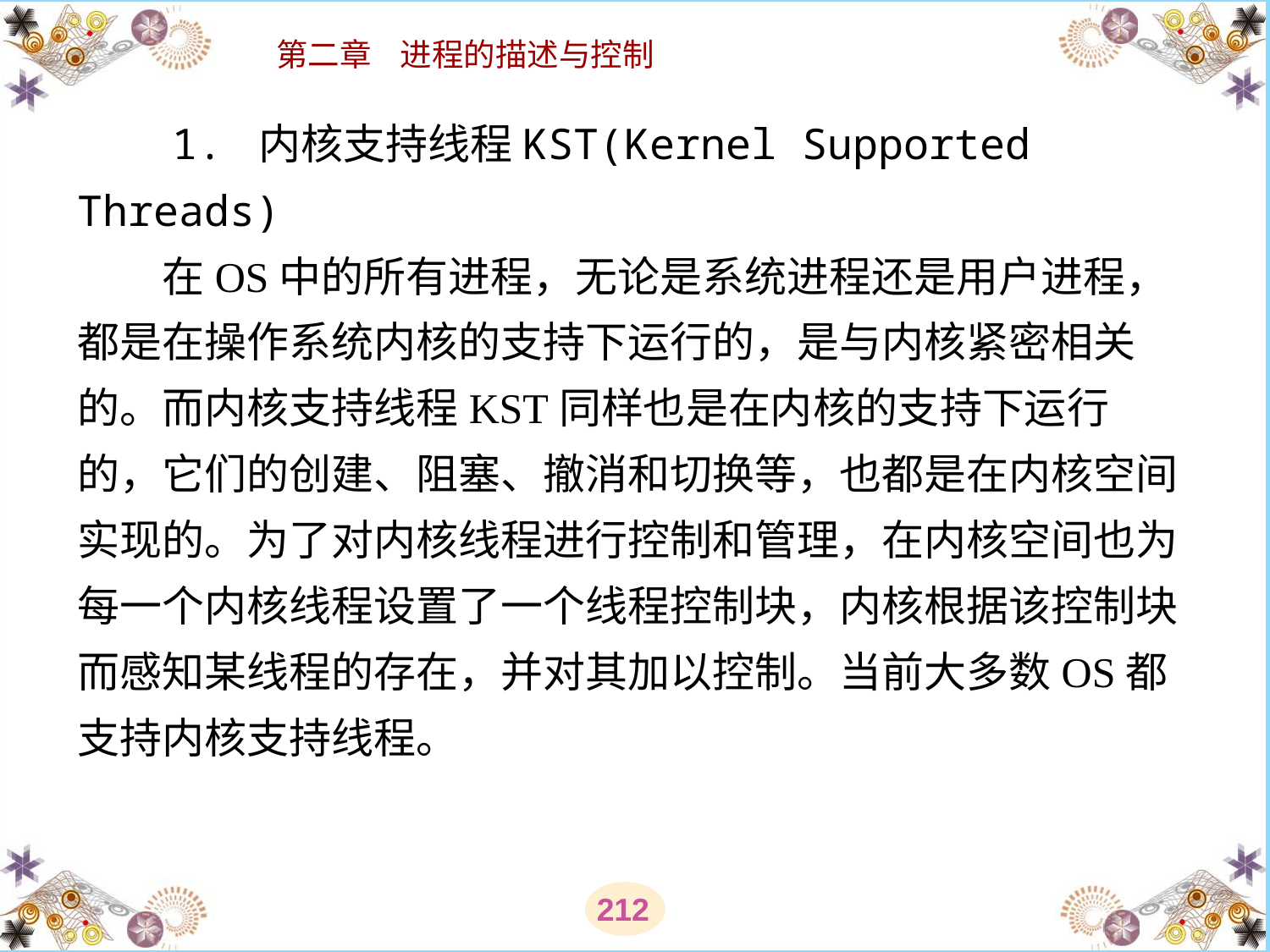

# 1. 内核支持线程KST(Kernel Supported Threads) 　　在OS中的所有进程，无论是系统进程还是用户进程，都是在操作系统内核的支持下运行的，是与内核紧密相关的。而内核支持线程KST同样也是在内核的支持下运行的，它们的创建、阻塞、撤消和切换等，也都是在内核空间实现的。为了对内核线程进行控制和管理，在内核空间也为每一个内核线程设置了一个线程控制块，内核根据该控制块而感知某线程的存在，并对其加以控制。当前大多数OS都支持内核支持线程。